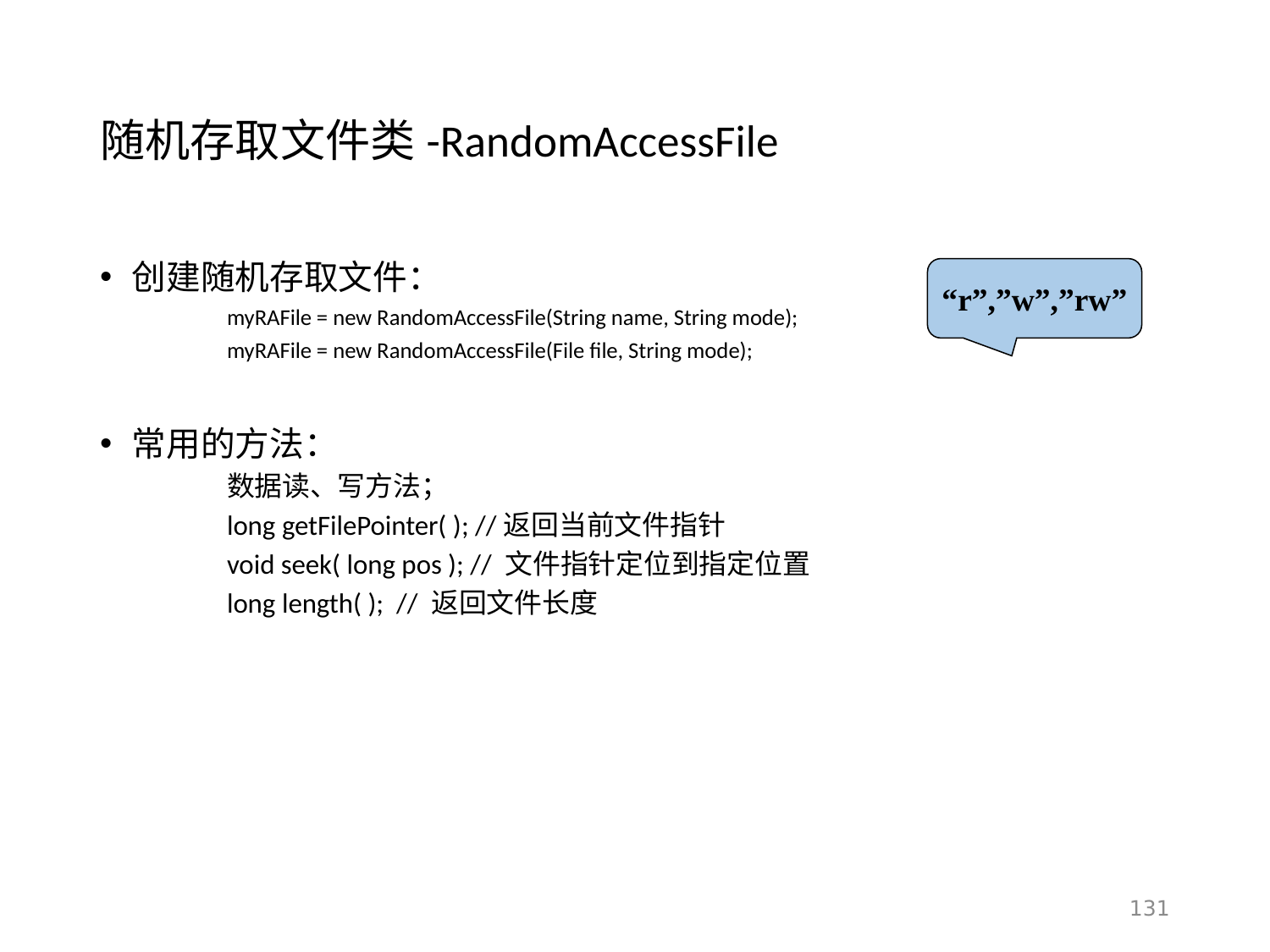

# 随机存取文件类-RandomAccessFile
创建随机存取文件：
myRAFile = new RandomAccessFile(String name, String mode);
myRAFile = new RandomAccessFile(File file, String mode);

常用的方法：
数据读、写方法；
long getFilePointer( ); //返回当前文件指针
void seek( long pos ); // 文件指针定位到指定位置
long length( );  // 返回文件长度

“r”,”w”,”rw”
131